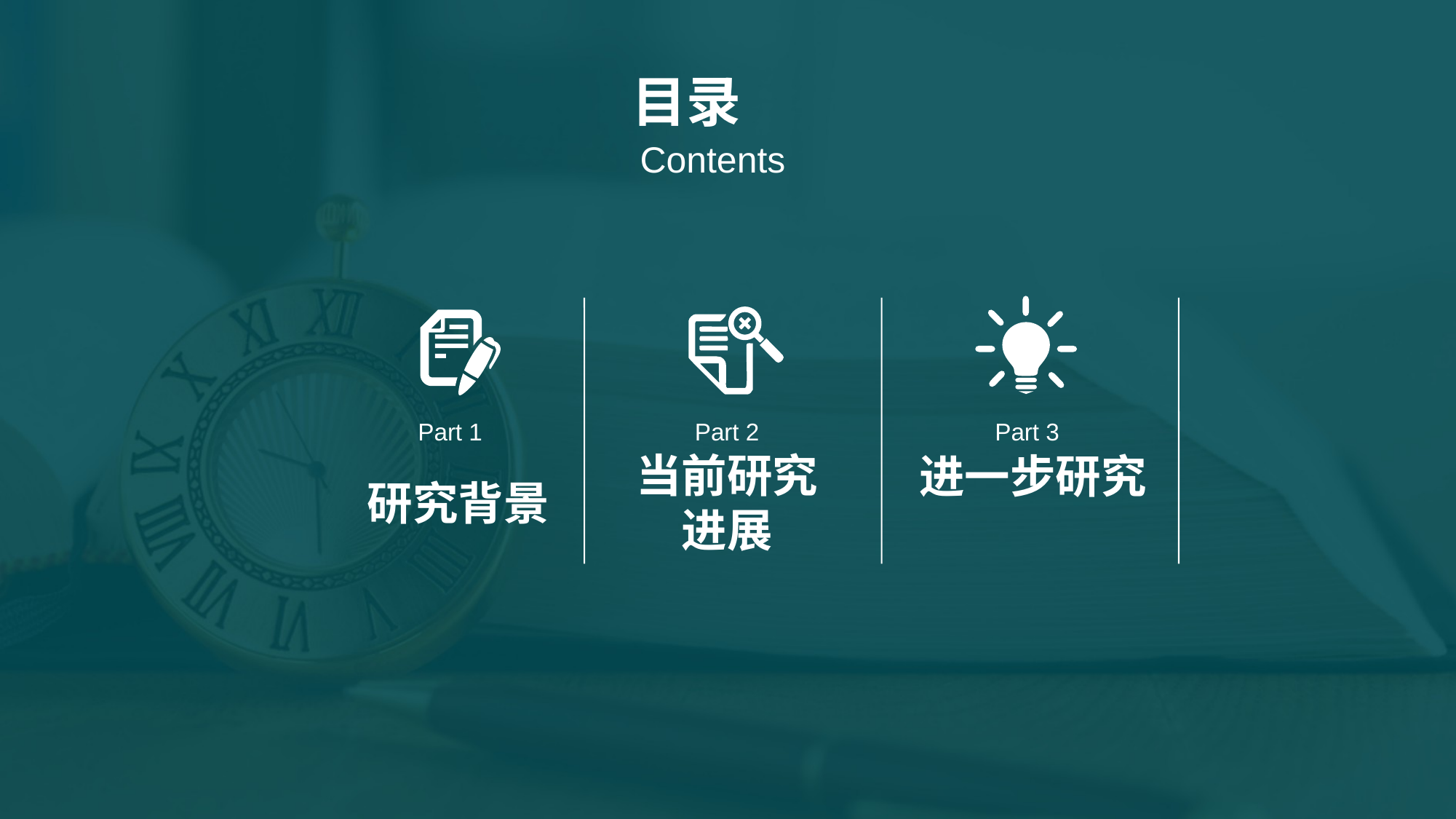

目录
Contents

Part 1
Part 2
Part 3
当前研究进展
进一步研究
研究背景